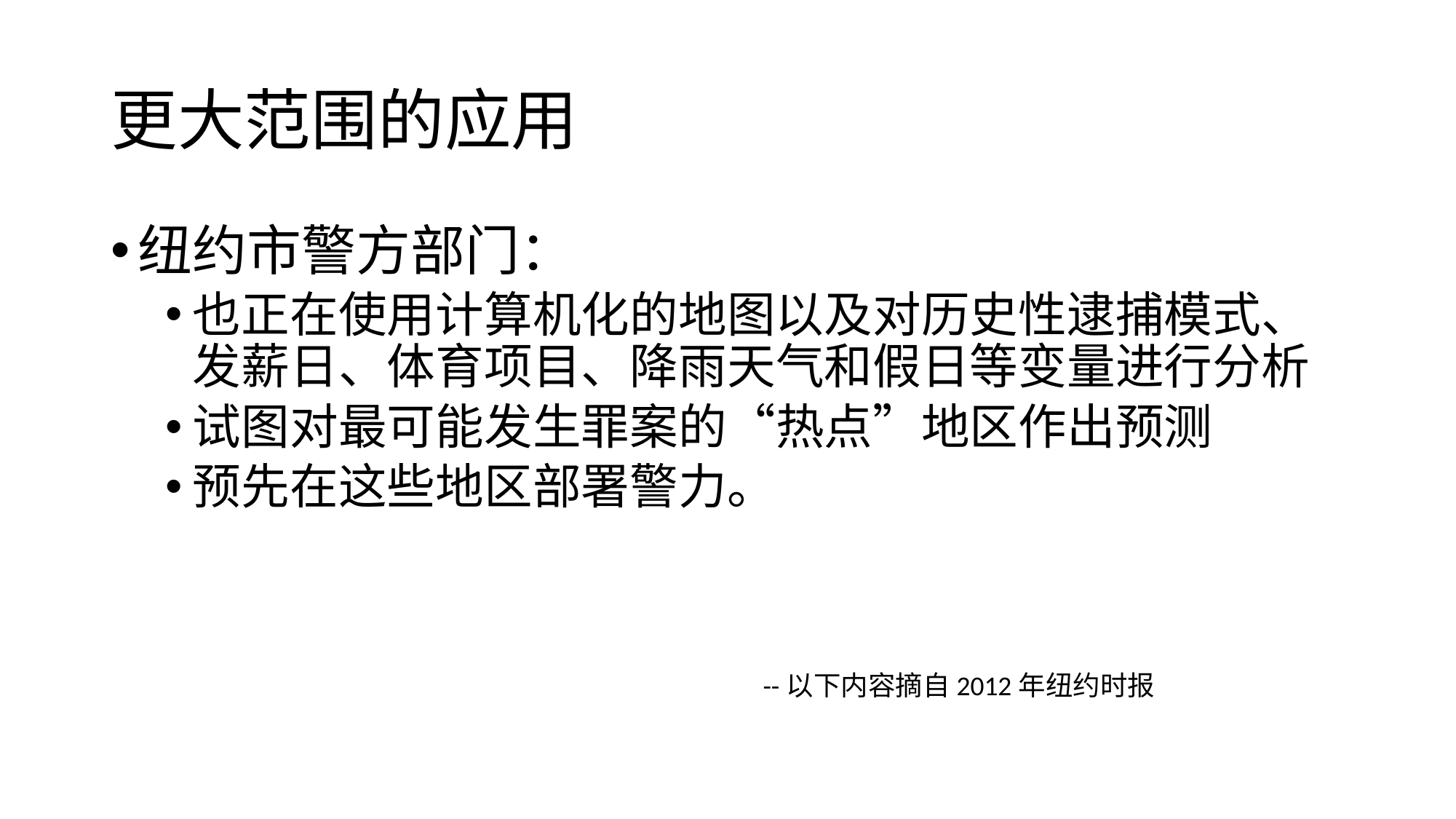

# 更大范围的应用
纽约市警方部门：
也正在使用计算机化的地图以及对历史性逮捕模式、发薪日、体育项目、降雨天气和假日等变量进行分析
试图对最可能发生罪案的“热点”地区作出预测
预先在这些地区部署警力。
--以下内容摘自2012年纽约时报